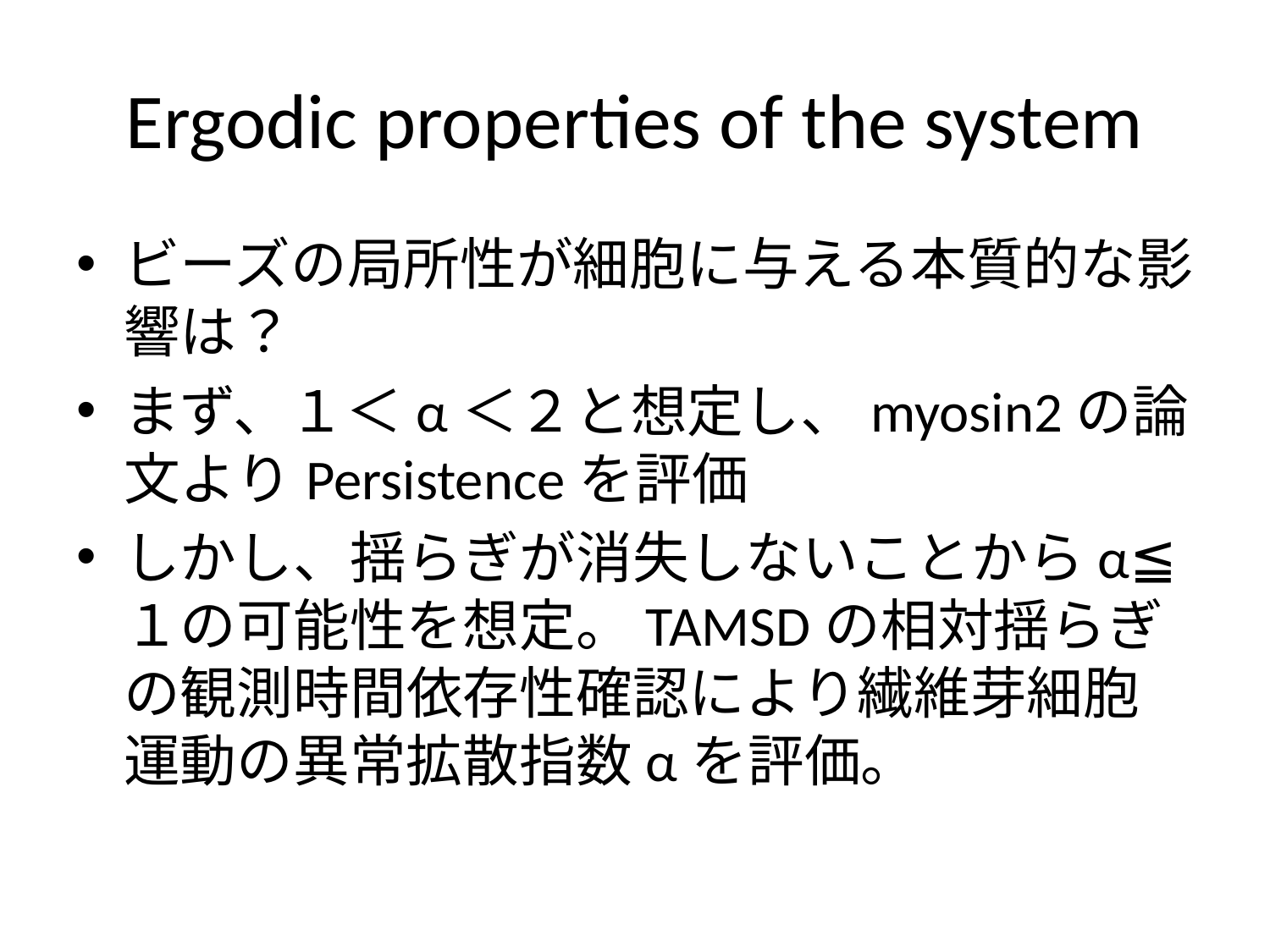

# Ergodic properties of the system
ビーズの局所性が細胞に与える本質的な影響は？
まず、１＜α＜２と想定し、myosin2の論文よりPersistenceを評価
しかし、揺らぎが消失しないことからα≦１の可能性を想定。TAMSDの相対揺らぎの観測時間依存性確認により繊維芽細胞運動の異常拡散指数αを評価。